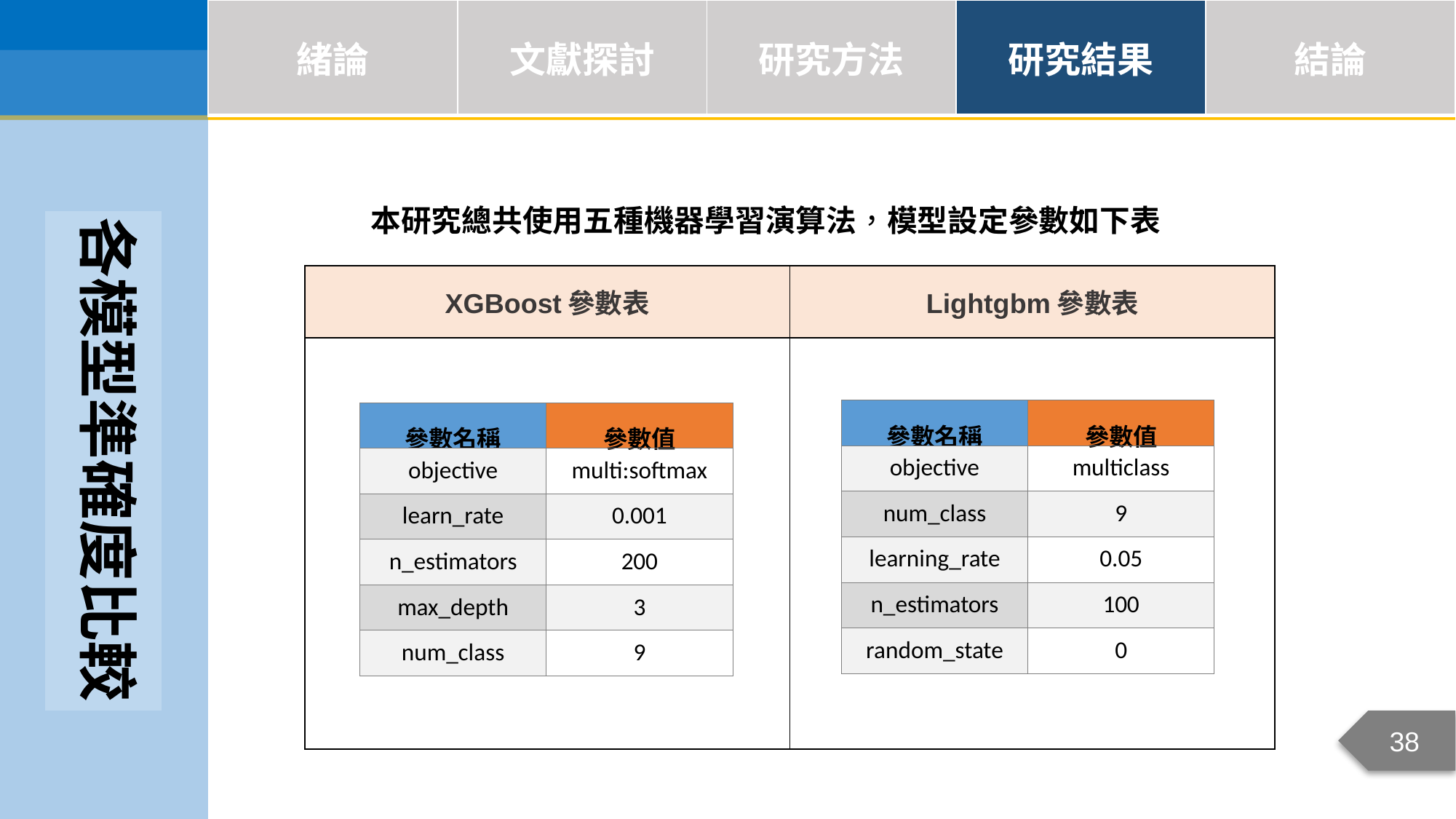

| 緒論 | 文獻探討 | 研究方法 | 研究結果 | 結論 |
| --- | --- | --- | --- | --- |

本研究總共使用五種機器學習演算法，模型設定參數如下表
各模型準確度比較

| XGBoost參數表 | Lightgbm參數表 |
| --- | --- |
|  |  |
| 參數名稱 | 參數值 |
| --- | --- |
| objective | multiclass |
| num\_class | 9 |
| learning\_rate | 0.05 |
| n\_estimators | 100 |
| random\_state | 0 |
| 參數名稱 | 參數值 |
| --- | --- |
| objective | multi:softmax |
| learn\_rate | 0.001 |
| n\_estimators | 200 |
| max\_depth | 3 |
| num\_class | 9 |